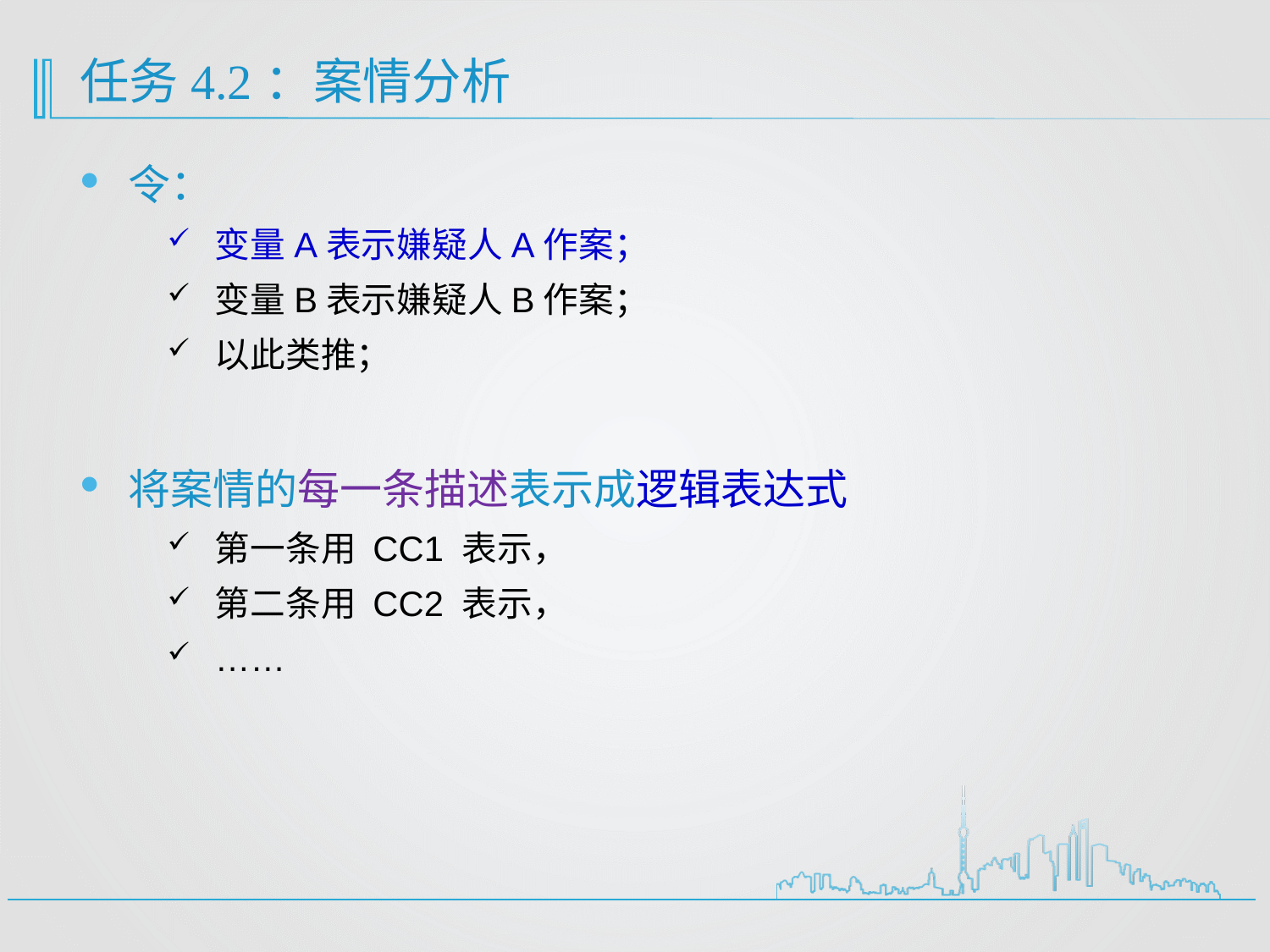

# 任务4.2：案情分析
令：
变量A表示嫌疑人A作案；
变量B表示嫌疑人B作案；
以此类推；

将案情的每一条描述表示成逻辑表达式
第一条用 CC1 表示，
第二条用 CC2 表示，
……